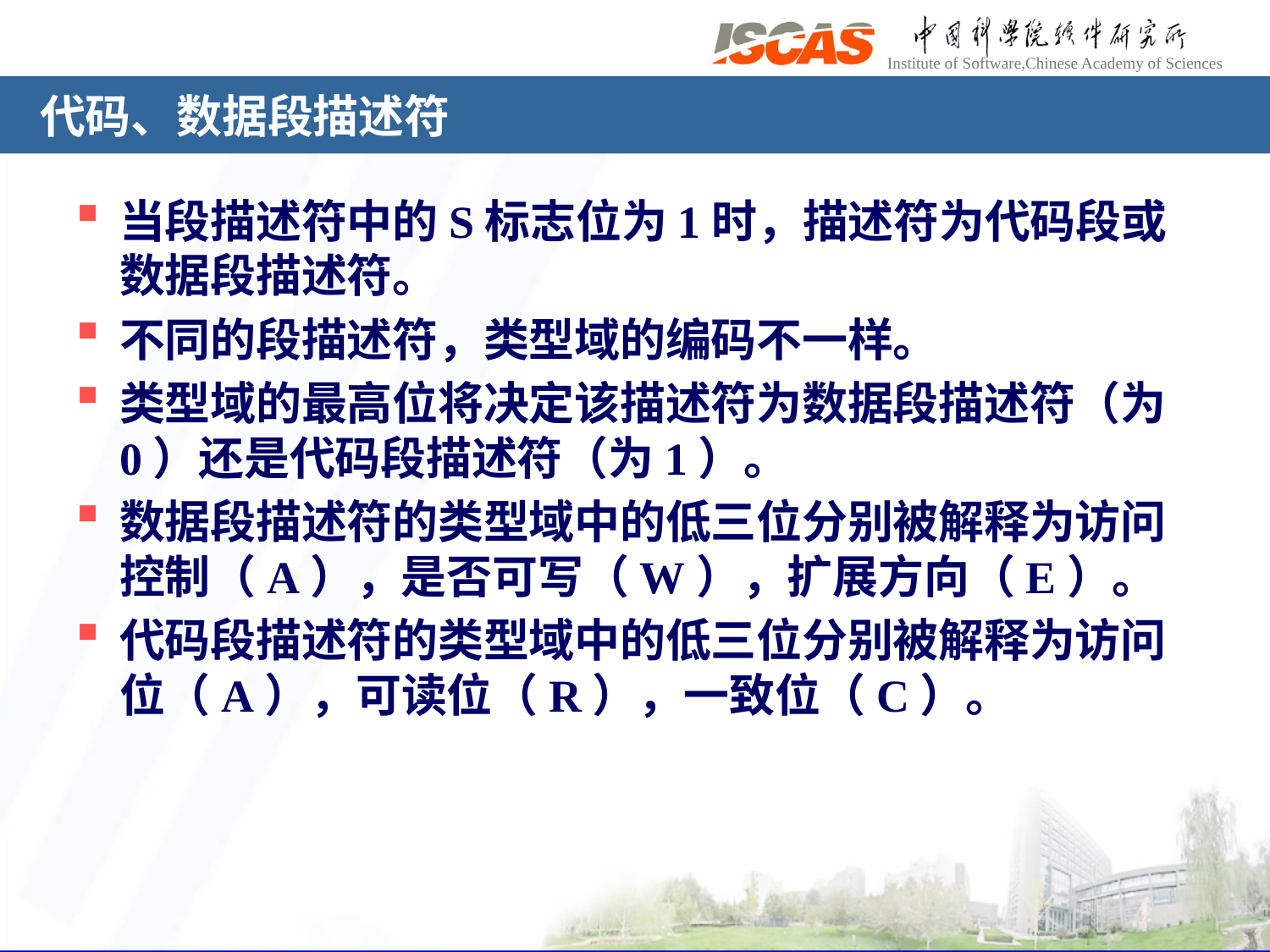

# 代码、数据段描述符
当段描述符中的S标志位为1时，描述符为代码段或数据段描述符。
不同的段描述符，类型域的编码不一样。
类型域的最高位将决定该描述符为数据段描述符（为0）还是代码段描述符（为1）。
数据段描述符的类型域中的低三位分别被解释为访问控制（A），是否可写（W），扩展方向（E）。
代码段描述符的类型域中的低三位分别被解释为访问位（A），可读位（R），一致位（C）。